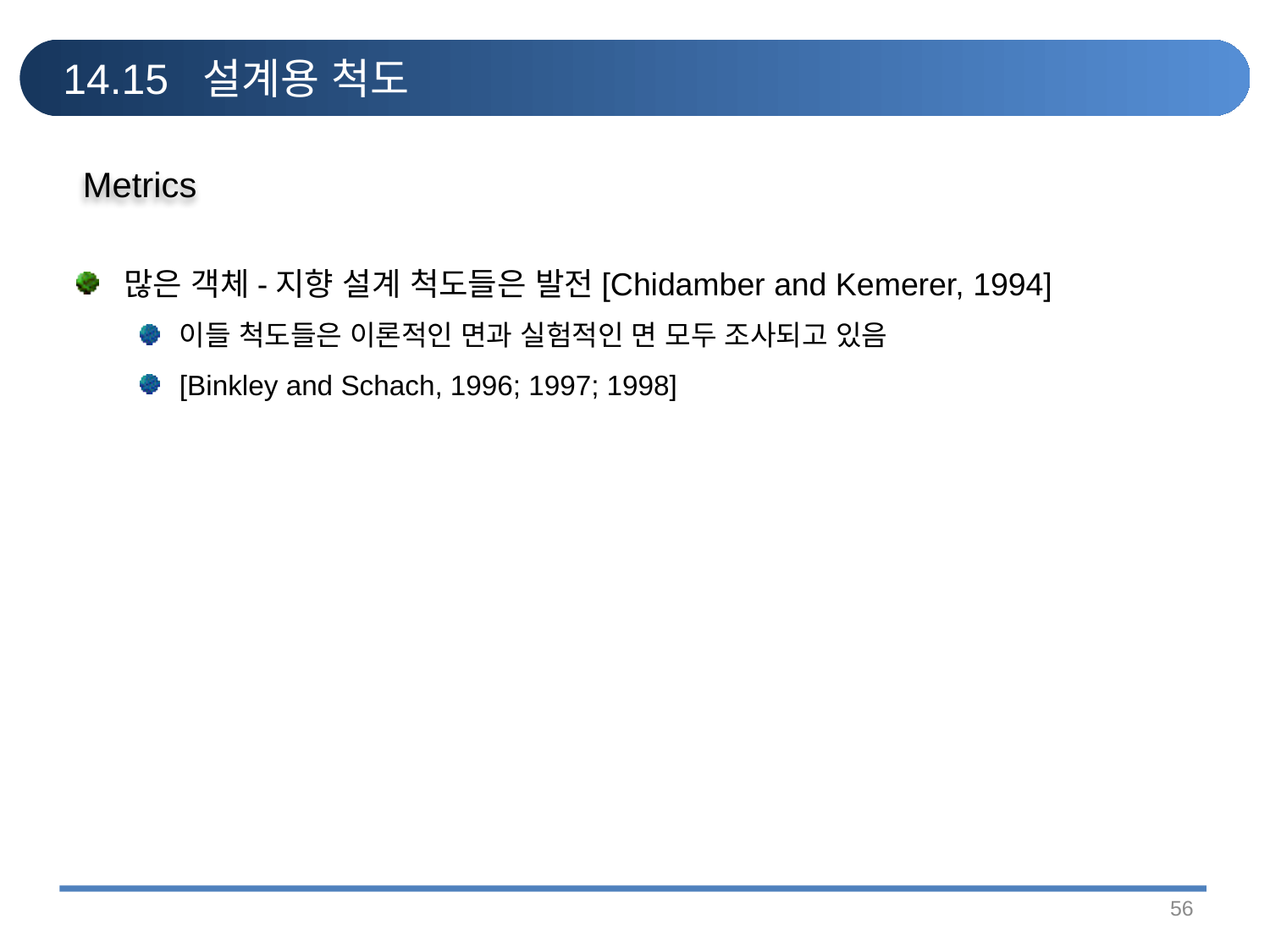

# 14.15  설계용 척도
Metrics
많은 객체-지향 설계 척도들은 발전[Chidamber and Kemerer, 1994]
이들 척도들은 이론적인 면과 실험적인 면 모두 조사되고 있음
[Binkley and Schach, 1996; 1997; 1998]
56